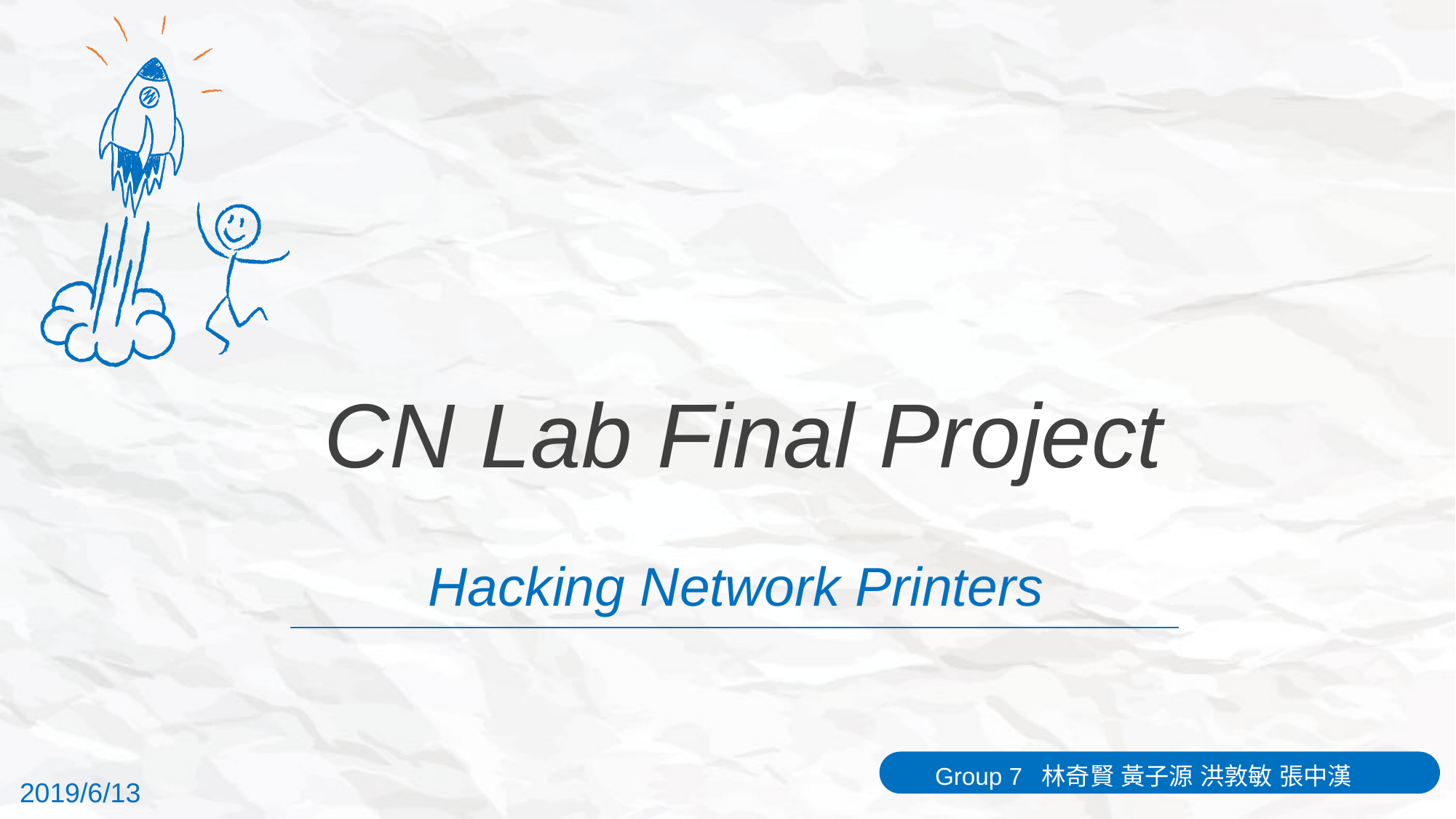

CN Lab Final Project

Hacking Network Printers

Group 7  林奇賢 黃子源 洪敦敏 張中漢

2019/6/13